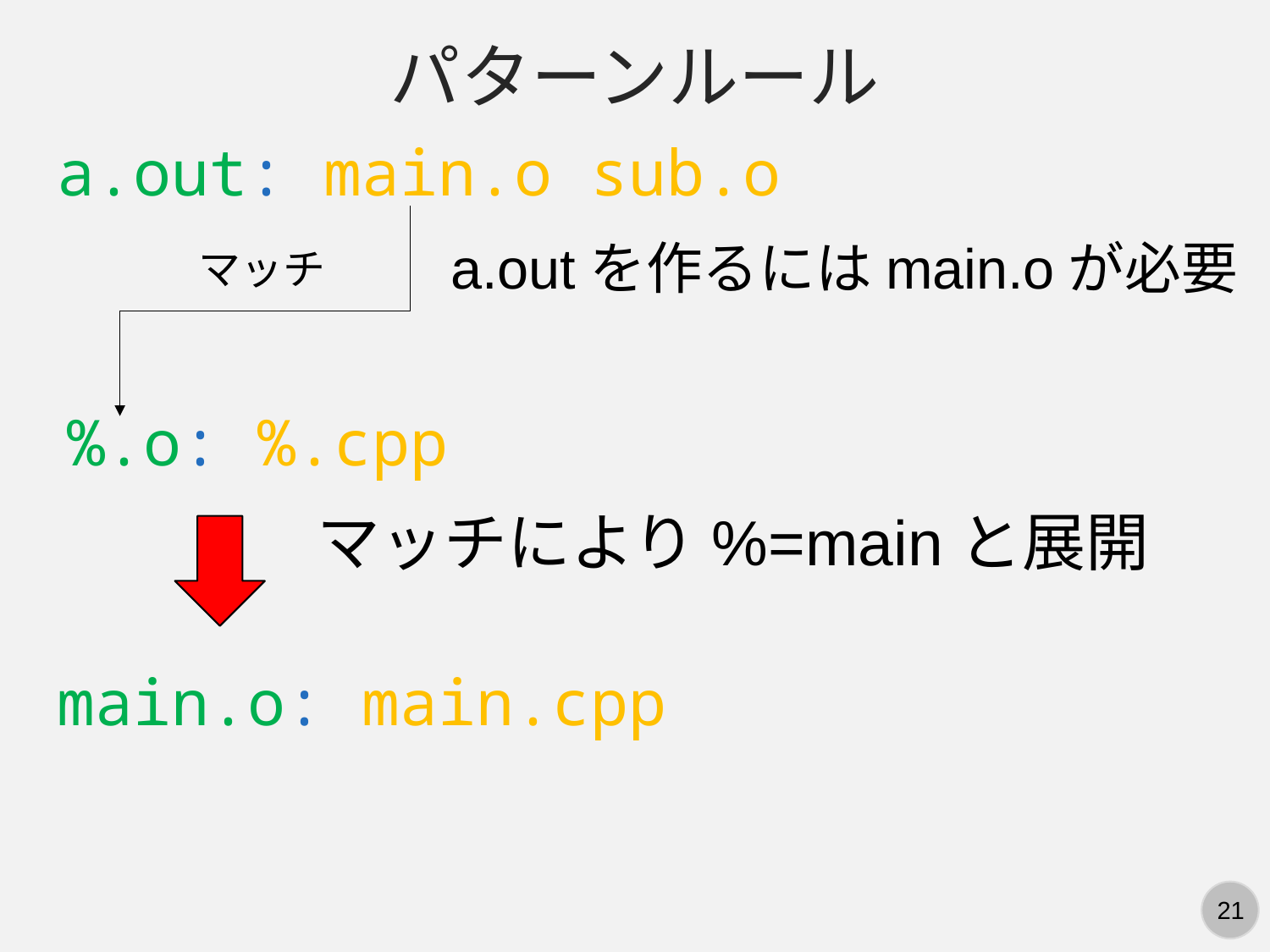

パターンルール
a.out: main.o sub.o

a.outを作るにはmain.oが必要
マッチ
%.o: %.cpp

マッチにより%=mainと展開

main.o: main.cpp